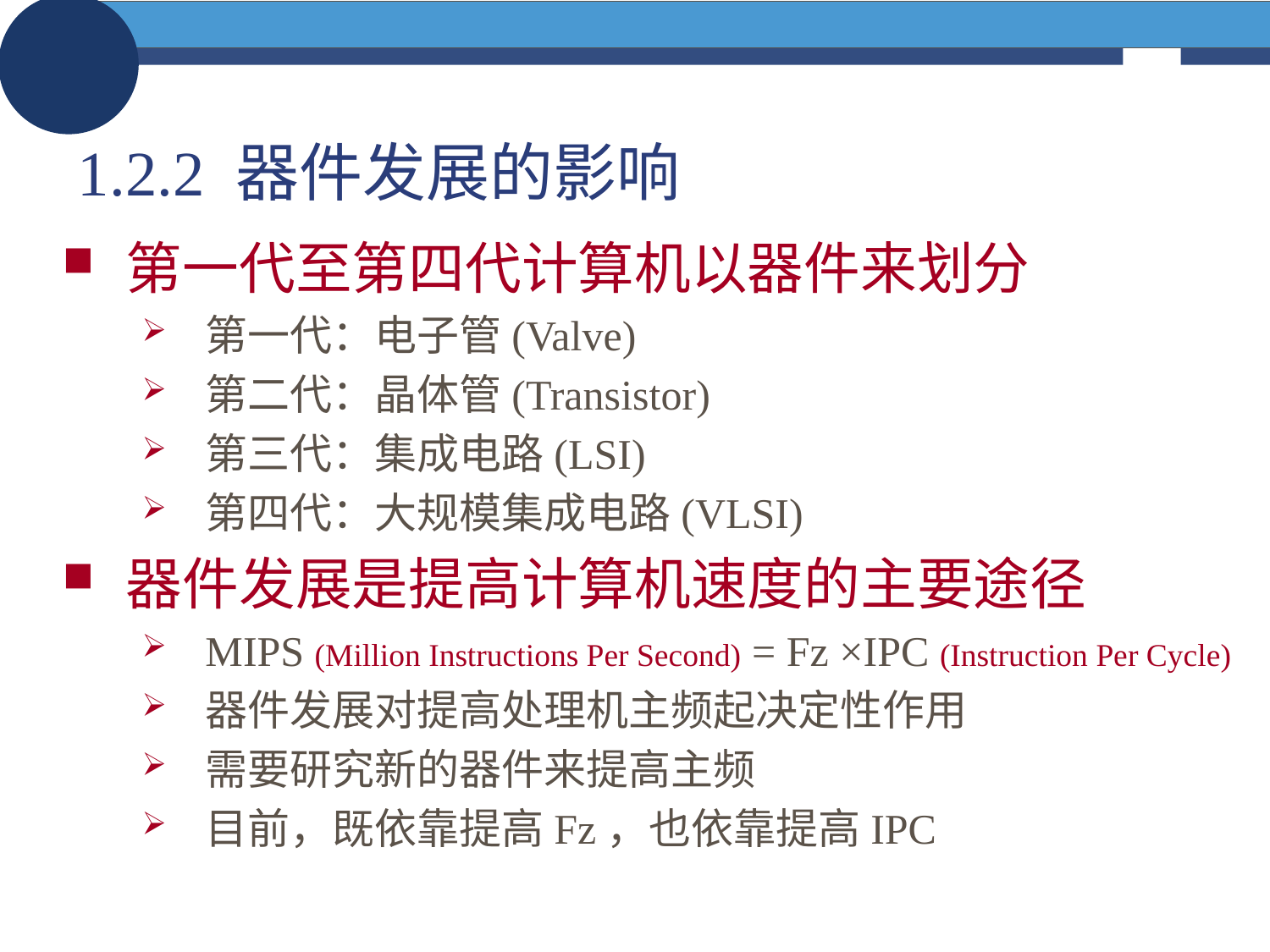

# 1.2.2 器件发展的影响
第一代至第四代计算机以器件来划分
第一代：电子管(Valve)
第二代：晶体管(Transistor)
第三代：集成电路(LSI)
第四代：大规模集成电路(VLSI)
器件发展是提高计算机速度的主要途径
MIPS (Million Instructions Per Second) = Fz ×IPC (Instruction Per Cycle)
器件发展对提高处理机主频起决定性作用
需要研究新的器件来提高主频
目前，既依靠提高Fz，也依靠提高IPC